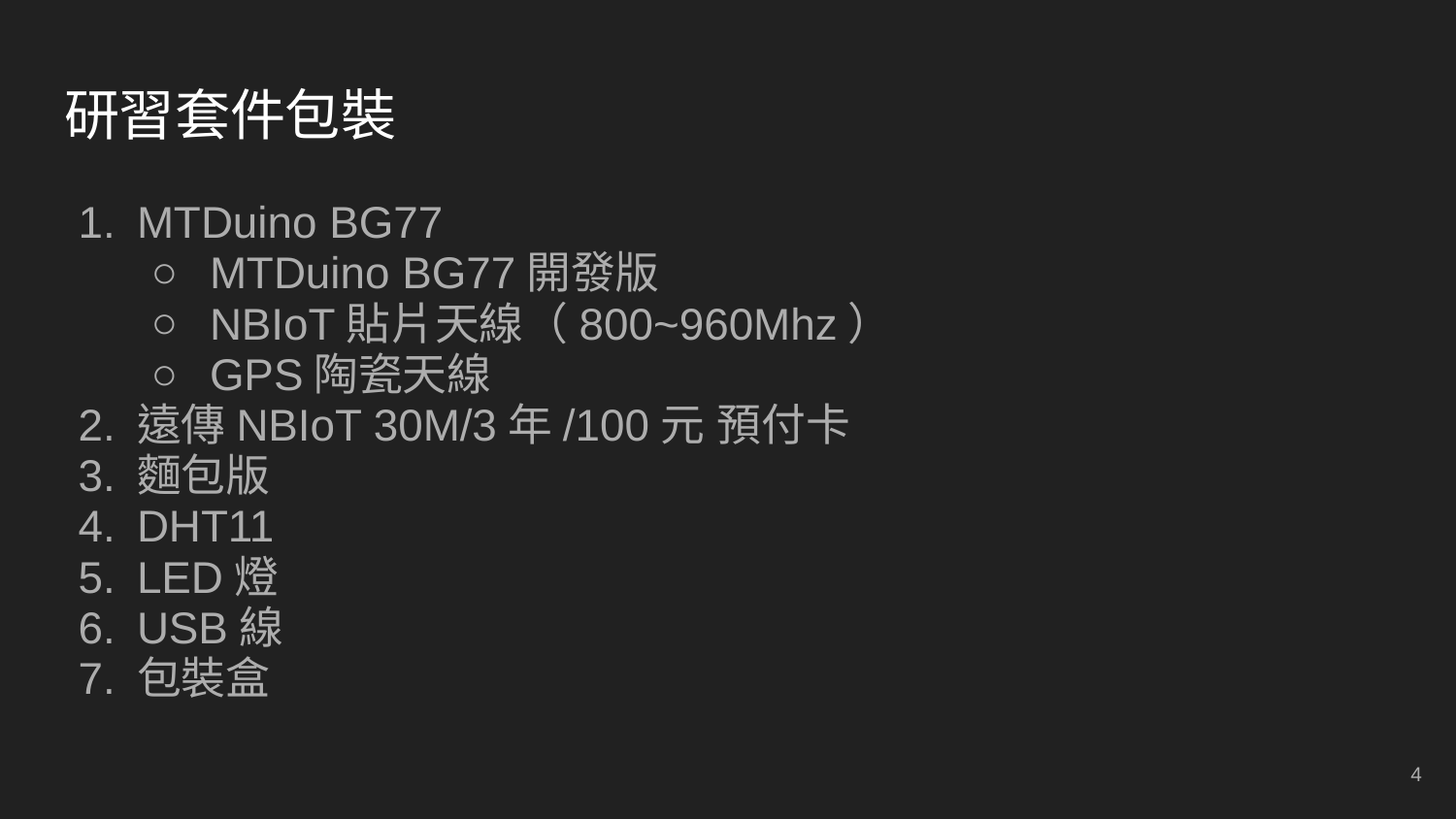

# 研習套件包裝
MTDuino BG77
MTDuino BG77開發版
NBIoT貼片天線（800~960Mhz）
GPS陶瓷天線
遠傳NBIoT 30M/3年/100元 預付卡
麵包版
DHT11
LED燈
USB線
包裝盒

4